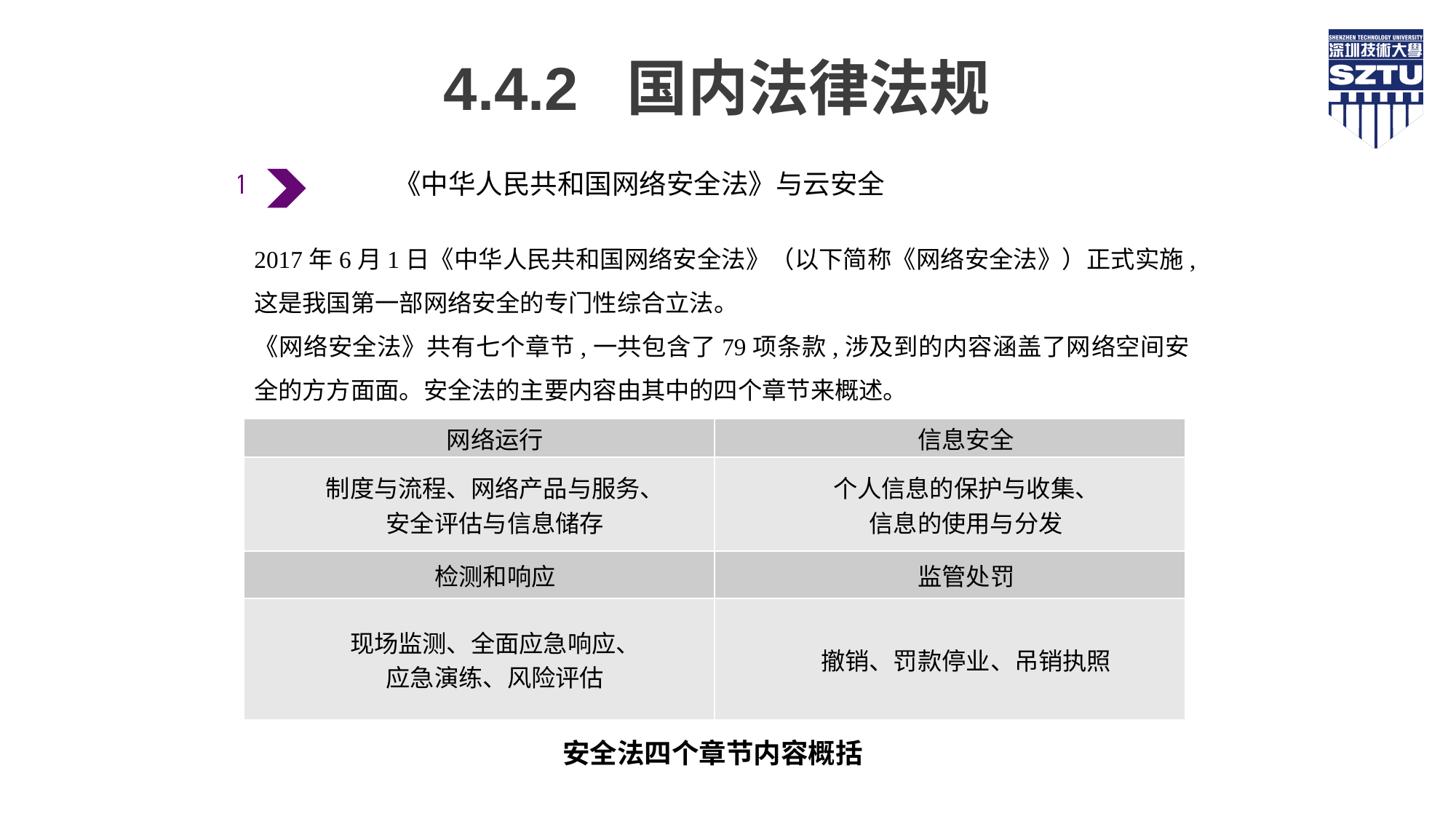

4.4.2  国内法律法规
《中华人民共和国网络安全法》与云安全
1

2017年6月1日《中华人民共和国网络安全法》（以下简称《网络安全法》）正式实施,这是我国第一部网络安全的专门性综合立法。
《网络安全法》共有七个章节,一共包含了79项条款,涉及到的内容涵盖了网络空间安全的方方面面。安全法的主要内容由其中的四个章节来概述。
| 网络运行 | 信息安全 |
| --- | --- |
| 制度与流程、网络产品与服务、 安全评估与信息储存 | 个人信息的保护与收集、 信息的使用与分发 |
| 检测和响应 | 监管处罚 |
| 现场监测、全面应急响应、 应急演练、风险评估 | 撤销、罚款停业、吊销执照 |
安全法四个章节内容概括